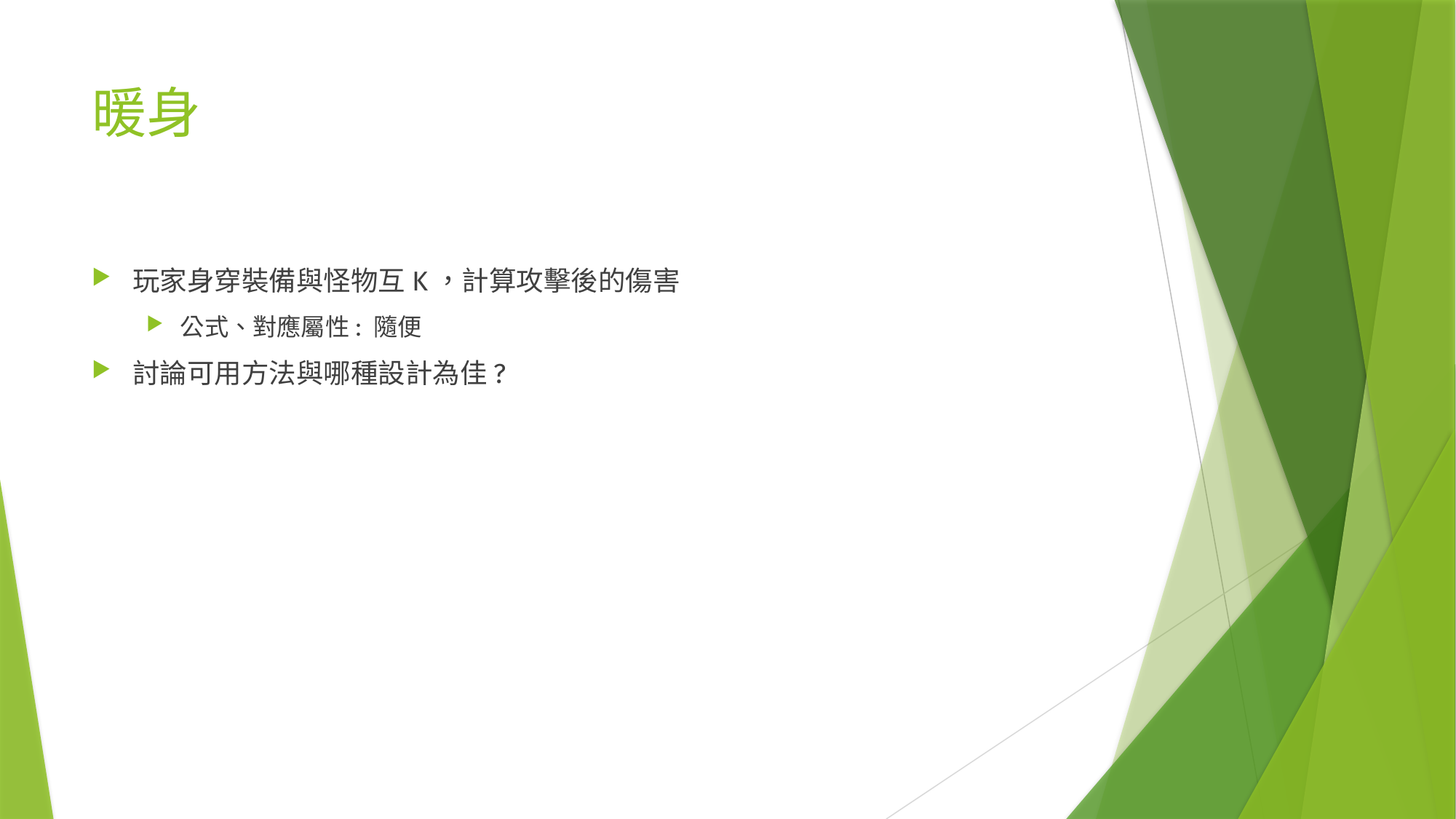

# 暖身
玩家身穿裝備與怪物互K，計算攻擊後的傷害
公式、對應屬性: 隨便
討論可用方法與哪種設計為佳?